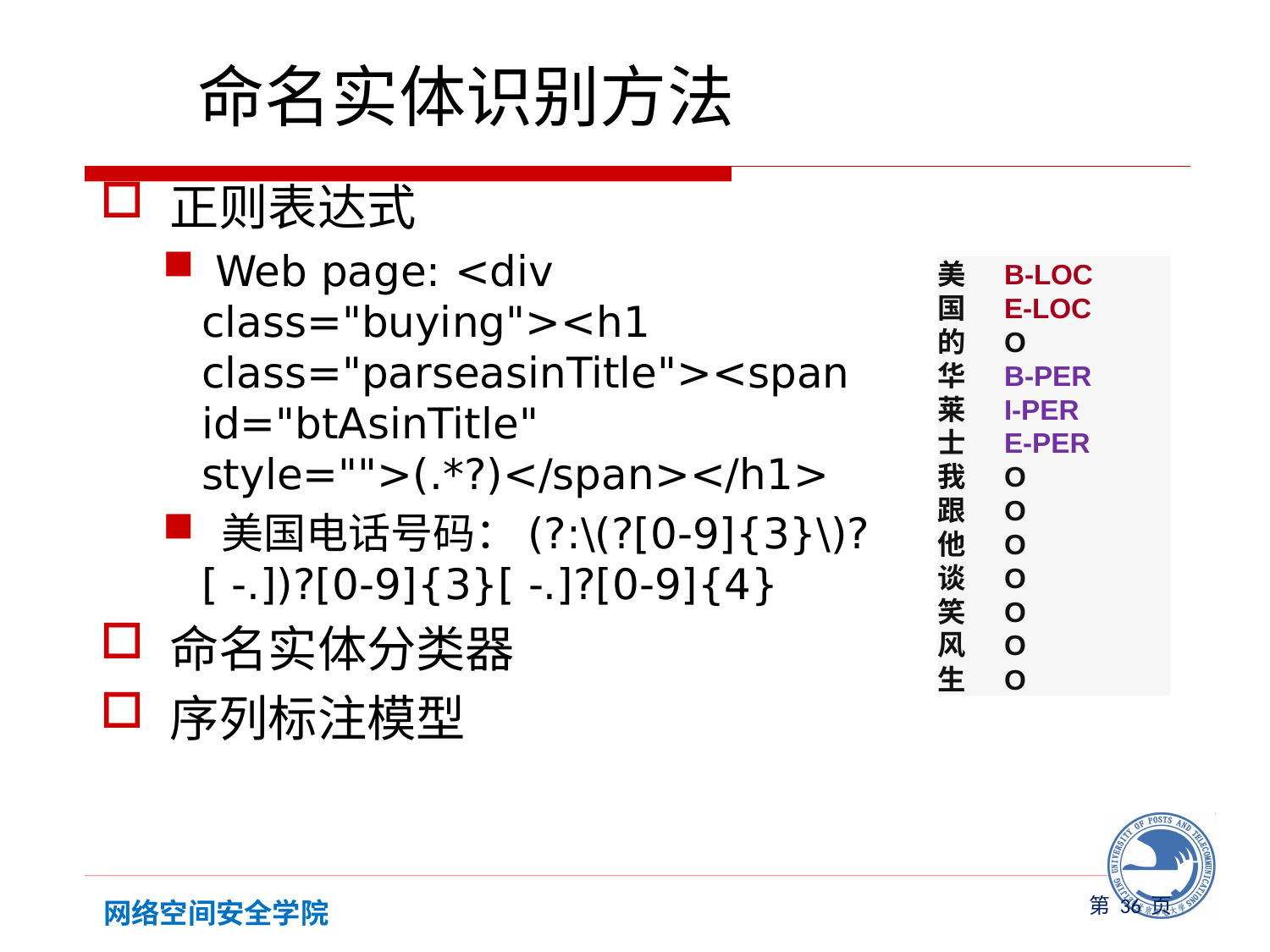

# 命名实体识别方法
 正则表达式
 Web page: <div class="buying"><h1 class="parseasinTitle"><span id="btAsinTitle" style="">(.*?)</span></h1>
 美国电话号码：(?:\(?[0-9]{3}\)?[ -.])?[0-9]{3}[ -.]?[0-9]{4}
 命名实体分类器
 序列标注模型

美     B-LOC
国     E-LOC
的     O
华     B-PER
莱     I-PER
士     E-PER
我     O
跟     O
他     O
谈     O
笑     O
风     O
生     O
第 36 页